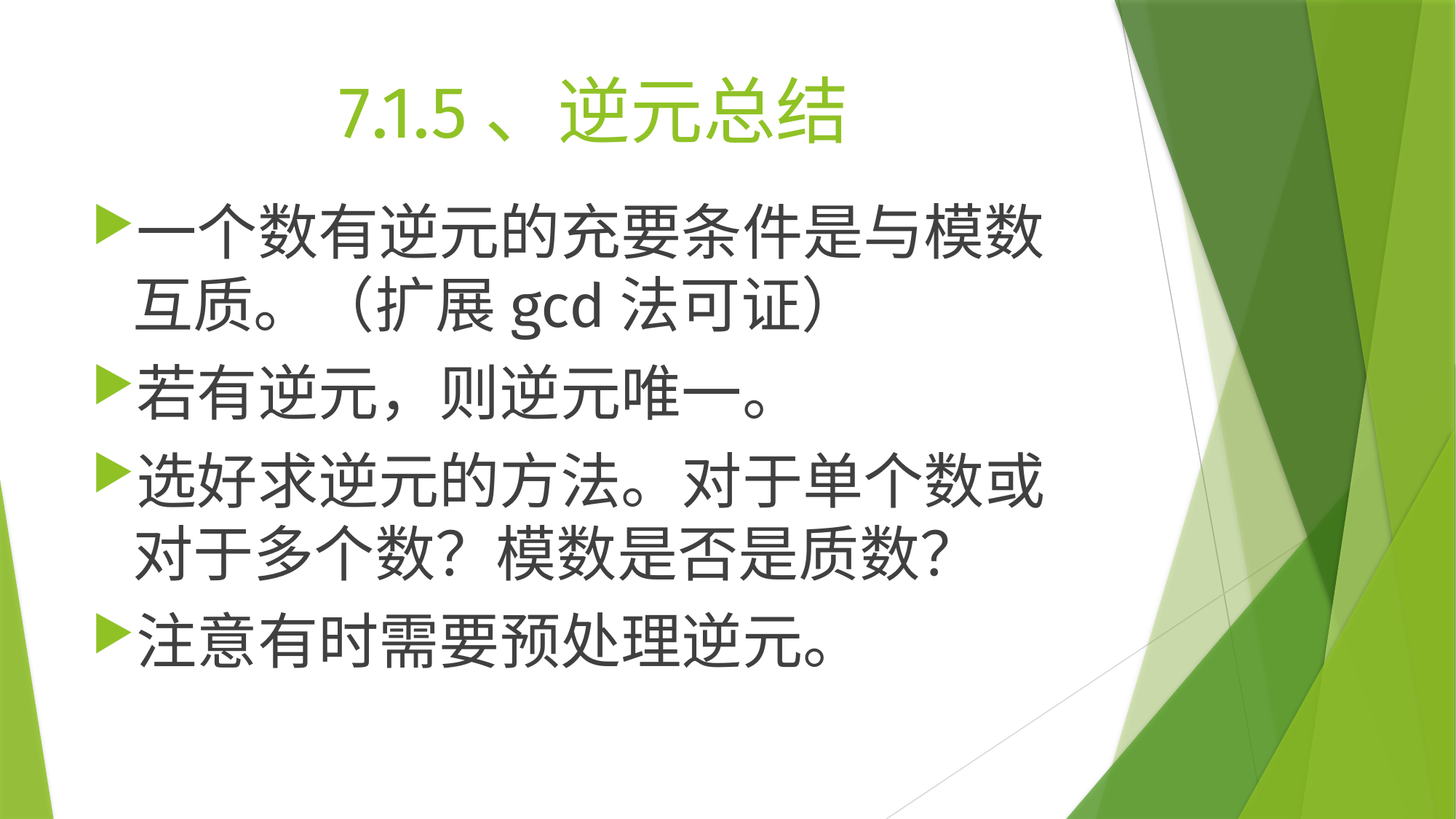

# 7.1.5、逆元总结
一个数有逆元的充要条件是与模数互质。（扩展gcd法可证）
若有逆元，则逆元唯一。
选好求逆元的方法。对于单个数或对于多个数？模数是否是质数？
注意有时需要预处理逆元。